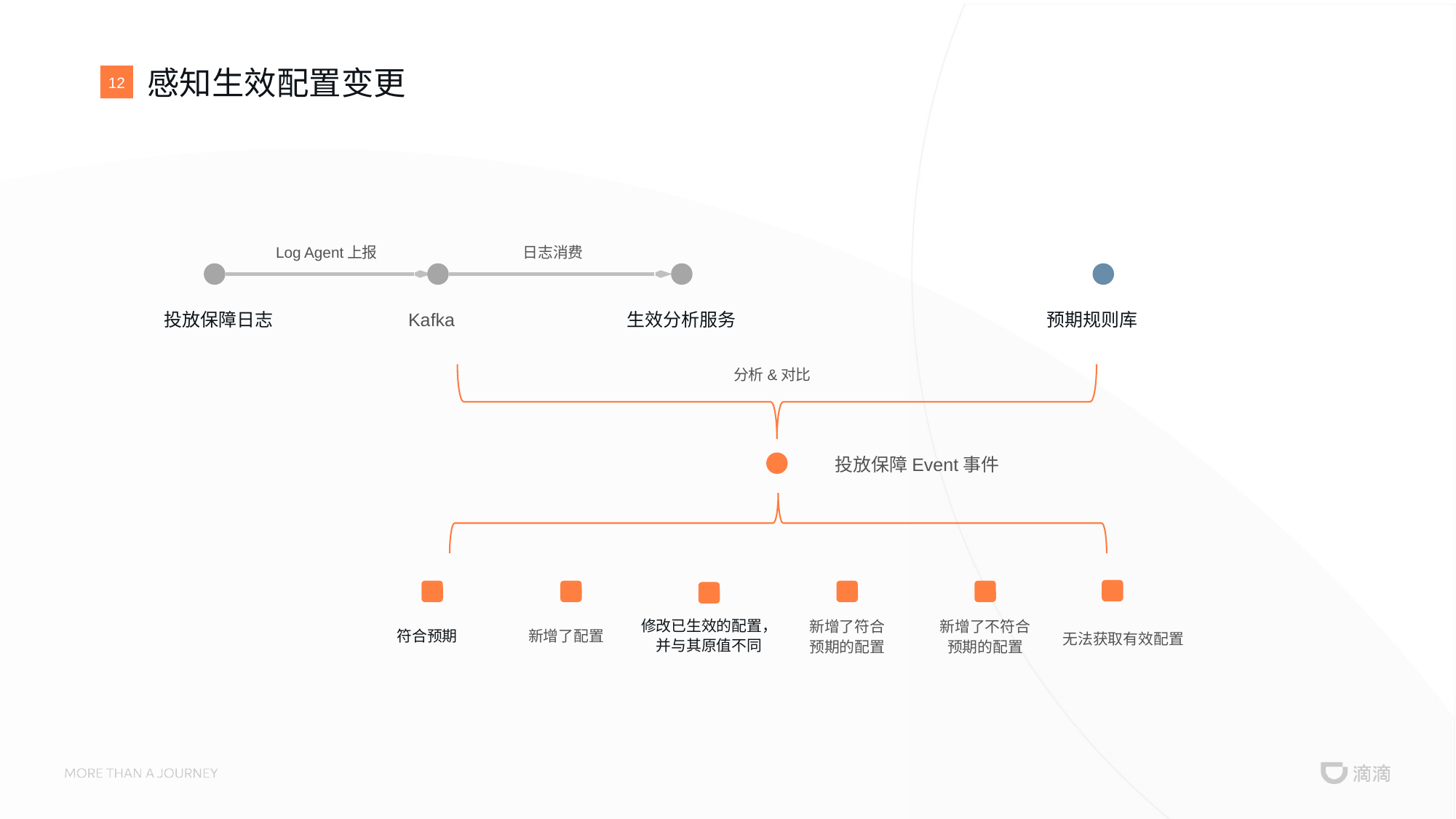

# 感知生效配置变更
12

Log Agent上报
日志消费

投放保障日志
Kafka
生效分析服务
预期规则库
分析&对比
投放保障Event事件

修改已生效的配置，并与其原值不同
新增了符合预期的配置
新增了不符合预期的配置
新增了配置
无法获取有效配置
符合预期